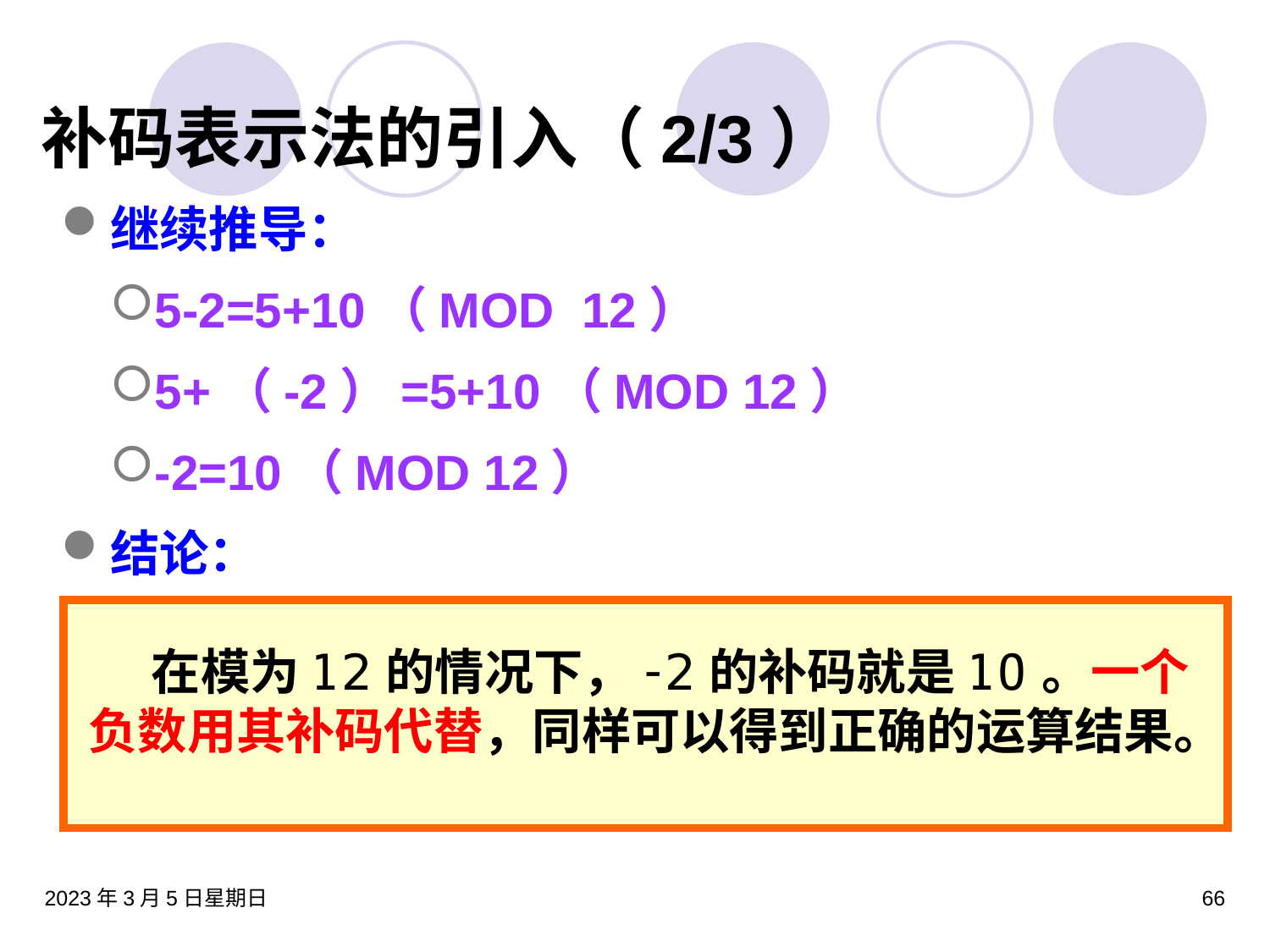

补码表示法的引入（2/3）
继续推导：
5-2=5+10（MOD  12）
5+（-2）=5+10（MOD 12）
-2=10（MOD 12）
结论：

      在模为12的情况下，-2的补码就是10。一个负数用其补码代替，同样可以得到正确的运算结果。
2023年3月5日星期日
66